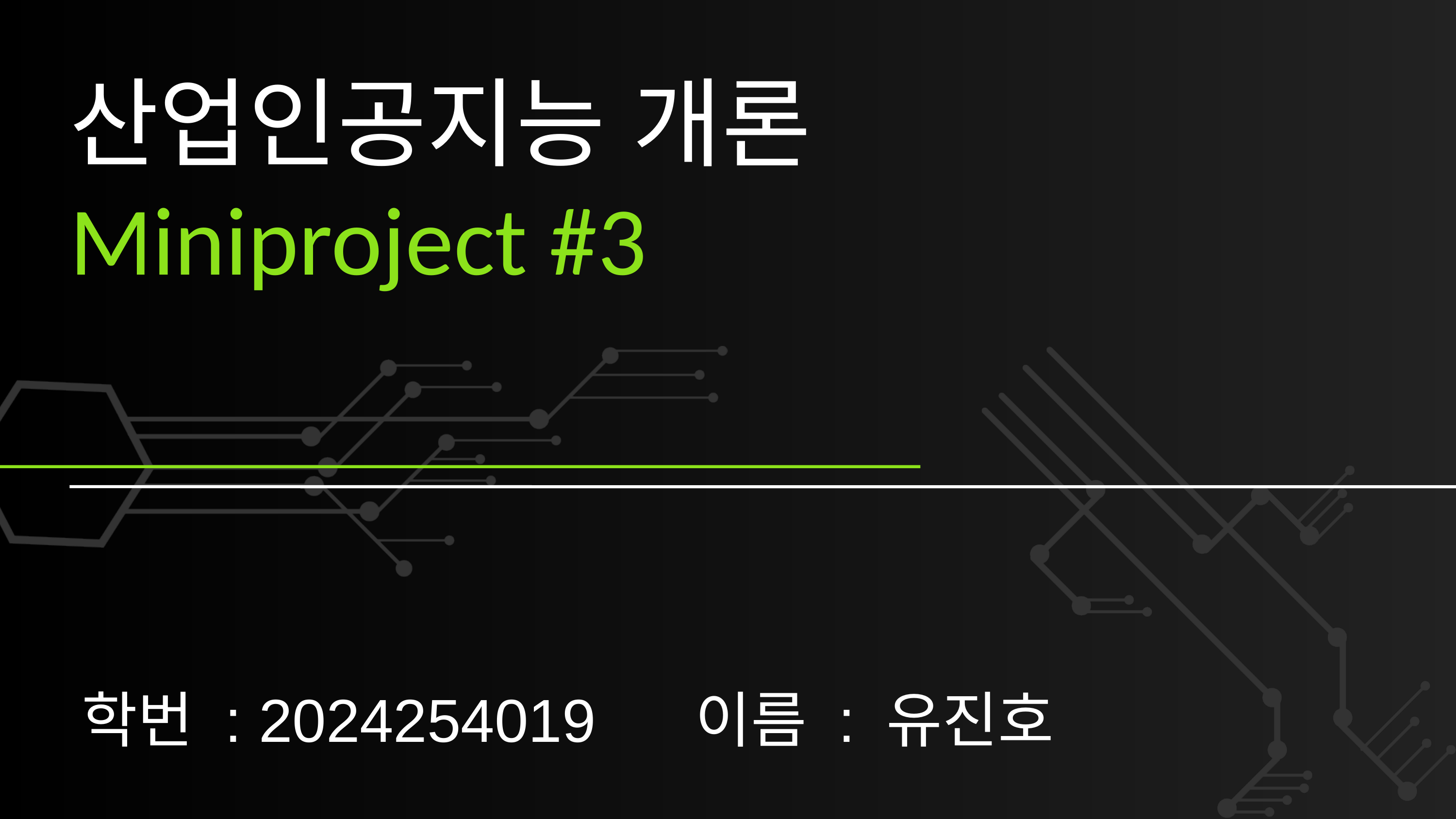

산업인공지능 개론
Miniproject #3

학번 : 2024254019     이름 : 유진호